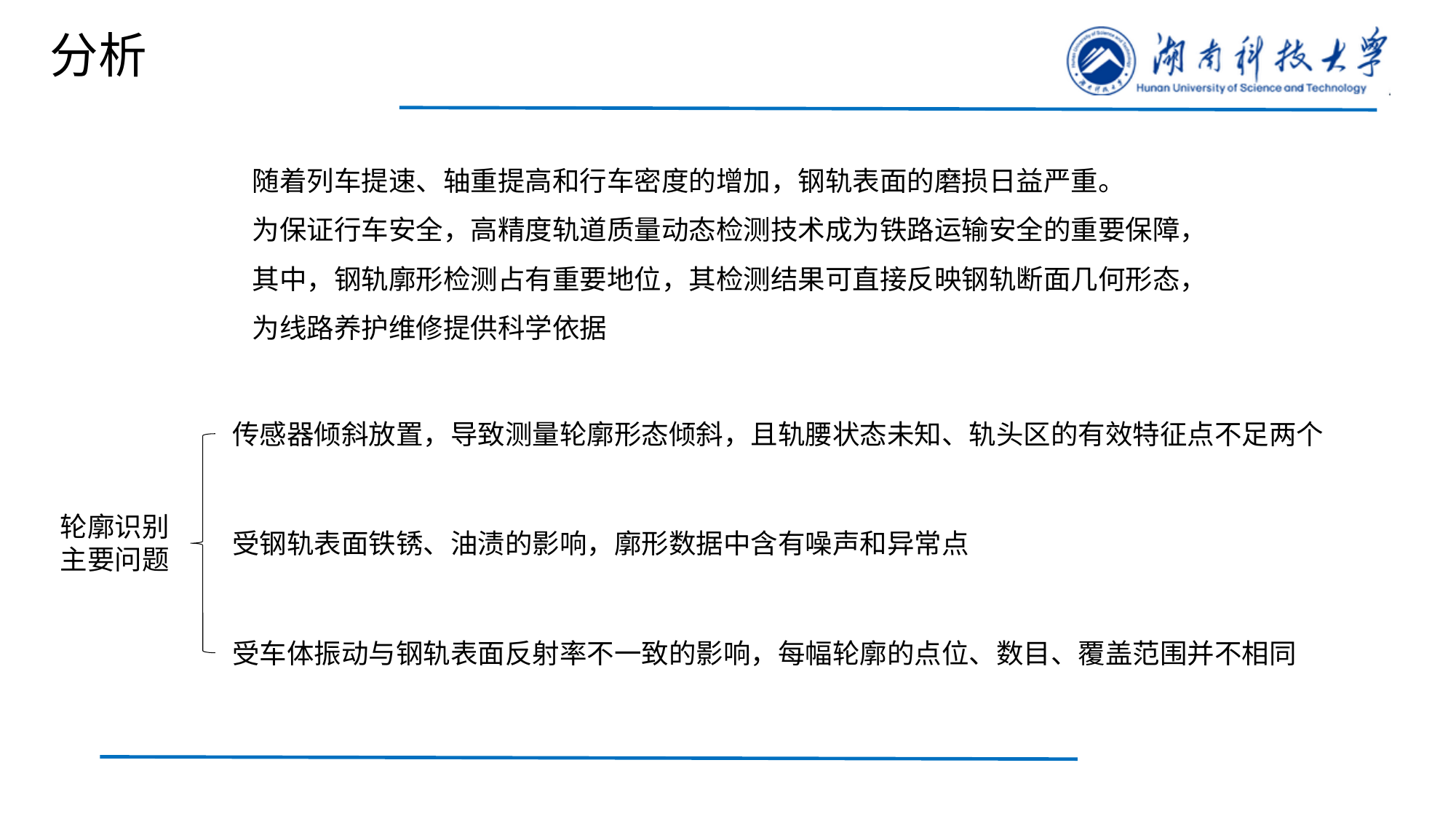

分析
随着列车提速、轴重提高和行车密度的增加，钢轨表面的磨损日益严重。
为保证行车安全，高精度轨道质量动态检测技术成为铁路运输安全的重要保障，
其中，钢轨廓形检测占有重要地位，其检测结果可直接反映钢轨断面几何形态，为线路养护维修提供科学依据
传感器倾斜放置，导致测量轮廓形态倾斜，且轨腰状态未知、轨头区的有效特征点不足两个

轮廓识别
主要问题
受钢轨表面铁锈、油渍的影响，廓形数据中含有噪声和异常点
受车体振动与钢轨表面反射率不一致的影响，每幅轮廓的点位、数目、覆盖范围并不相同